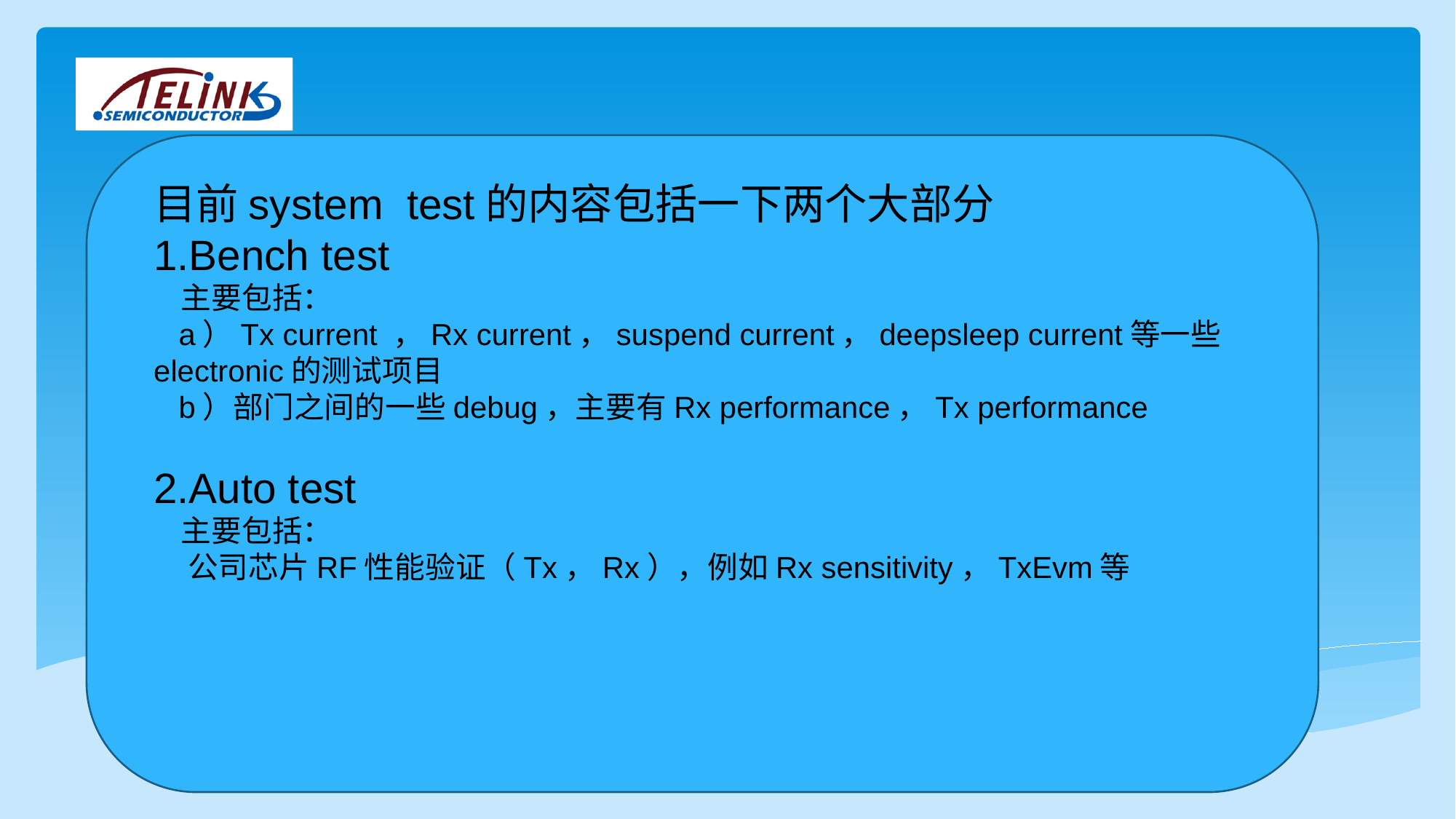

目前system  test的内容包括一下两个大部分
1.Bench test
   主要包括：
   a）Tx current ，Rx current，suspend current，deepsleep current等一些electronic的测试项目
   b）部门之间的一些debug，主要有Rx performance，Tx performance

2.Auto test
   主要包括：
    公司芯片RF性能验证（Tx，Rx），例如Rx sensitivity，TxEvm等